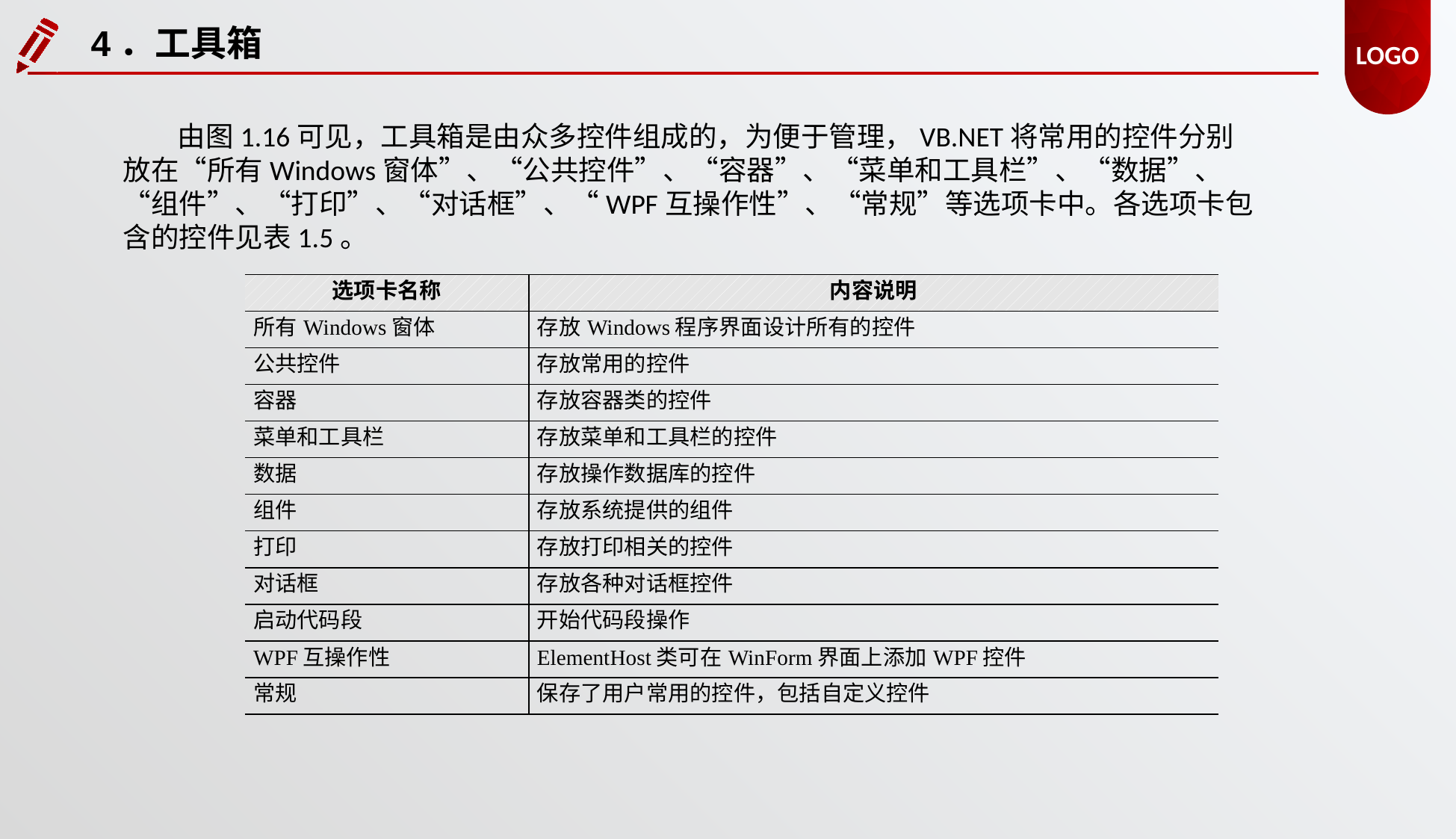

4．工具箱
由图1.16可见，工具箱是由众多控件组成的，为便于管理，VB.NET将常用的控件分别放在“所有Windows窗体”、“公共控件”、“容器”、“菜单和工具栏”、“数据”、“组件”、“打印”、“对话框”、“WPF互操作性”、“常规”等选项卡中。各选项卡包含的控件见表1.5。
| 选项卡名称 | 内容说明 |
| --- | --- |
| 所有Windows窗体 | 存放Windows程序界面设计所有的控件 |
| 公共控件 | 存放常用的控件 |
| 容器 | 存放容器类的控件 |
| 菜单和工具栏 | 存放菜单和工具栏的控件 |
| 数据 | 存放操作数据库的控件 |
| 组件 | 存放系统提供的组件 |
| 打印 | 存放打印相关的控件 |
| 对话框 | 存放各种对话框控件 |
| 启动代码段 | 开始代码段操作 |
| WPF互操作性 | ElementHost类可在WinForm界面上添加WPF控件 |
| 常规 | 保存了用户常用的控件，包括自定义控件 |